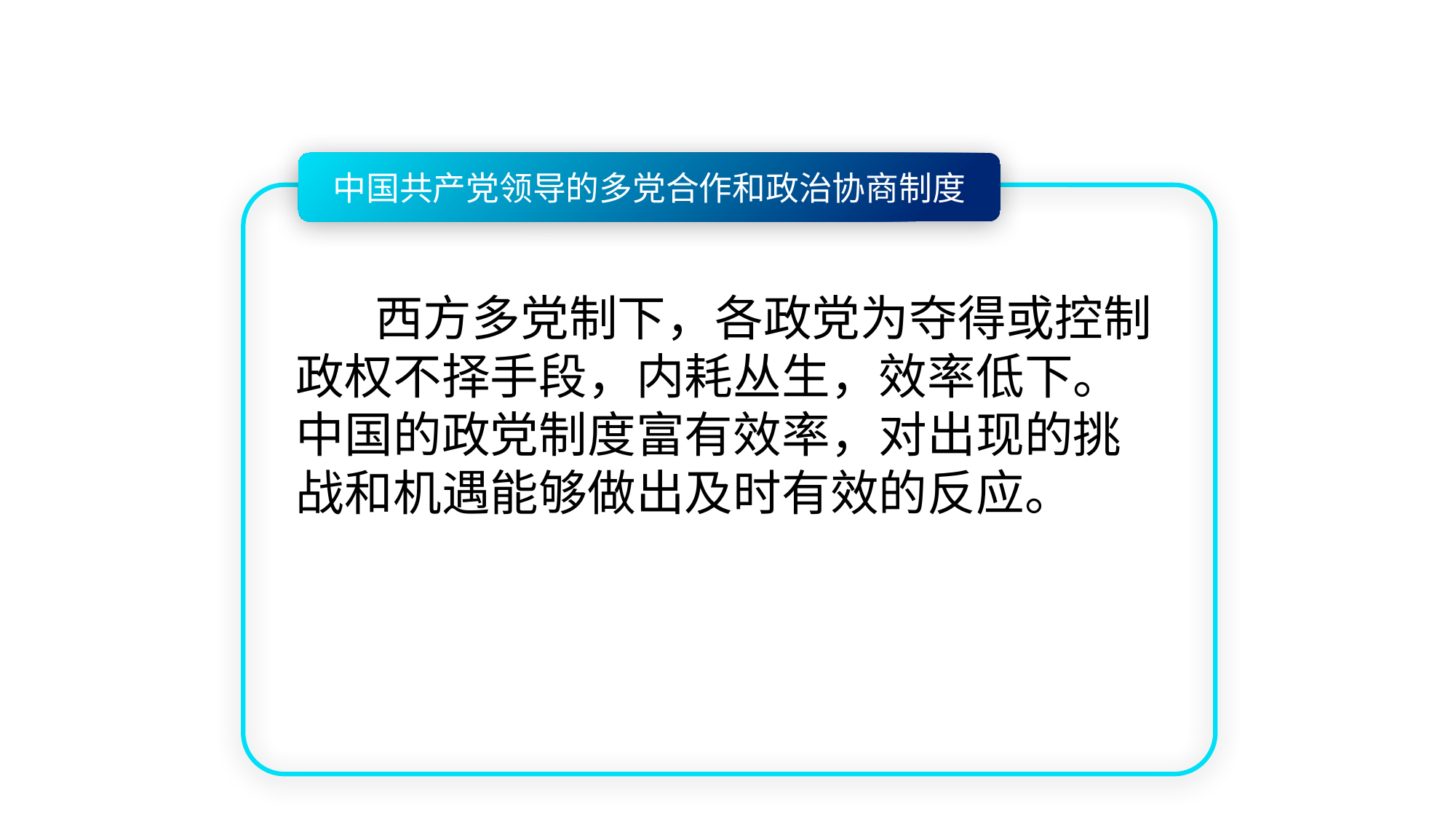

二、发展社会主义民主
中国共产党领导的多党合作和政治协商制度

　　西方多党制下，各政党为夺得或控制政权不择手段，内耗丛生，效率低下。中国的政党制度富有效率，对出现的挑战和机遇能够做出及时有效的反应。